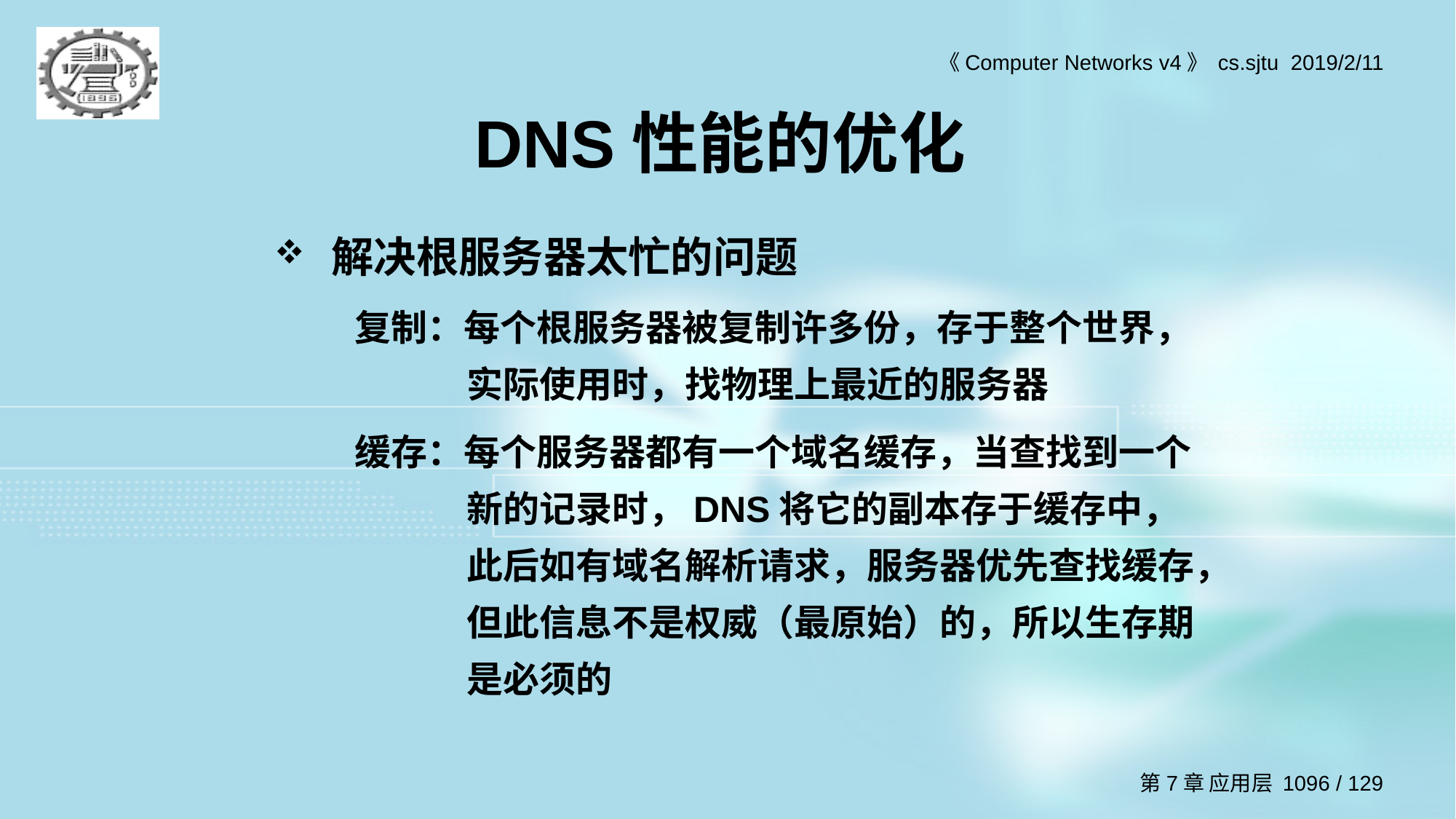

# DNS性能的优化
解决根服务器太忙的问题
复制：每个根服务器被复制许多份，存于整个世界，实际使用时，找物理上最近的服务器
缓存：每个服务器都有一个域名缓存，当查找到一个新的记录时，DNS将它的副本存于缓存中，此后如有域名解析请求，服务器优先查找缓存，但此信息不是权威（最原始）的，所以生存期是必须的